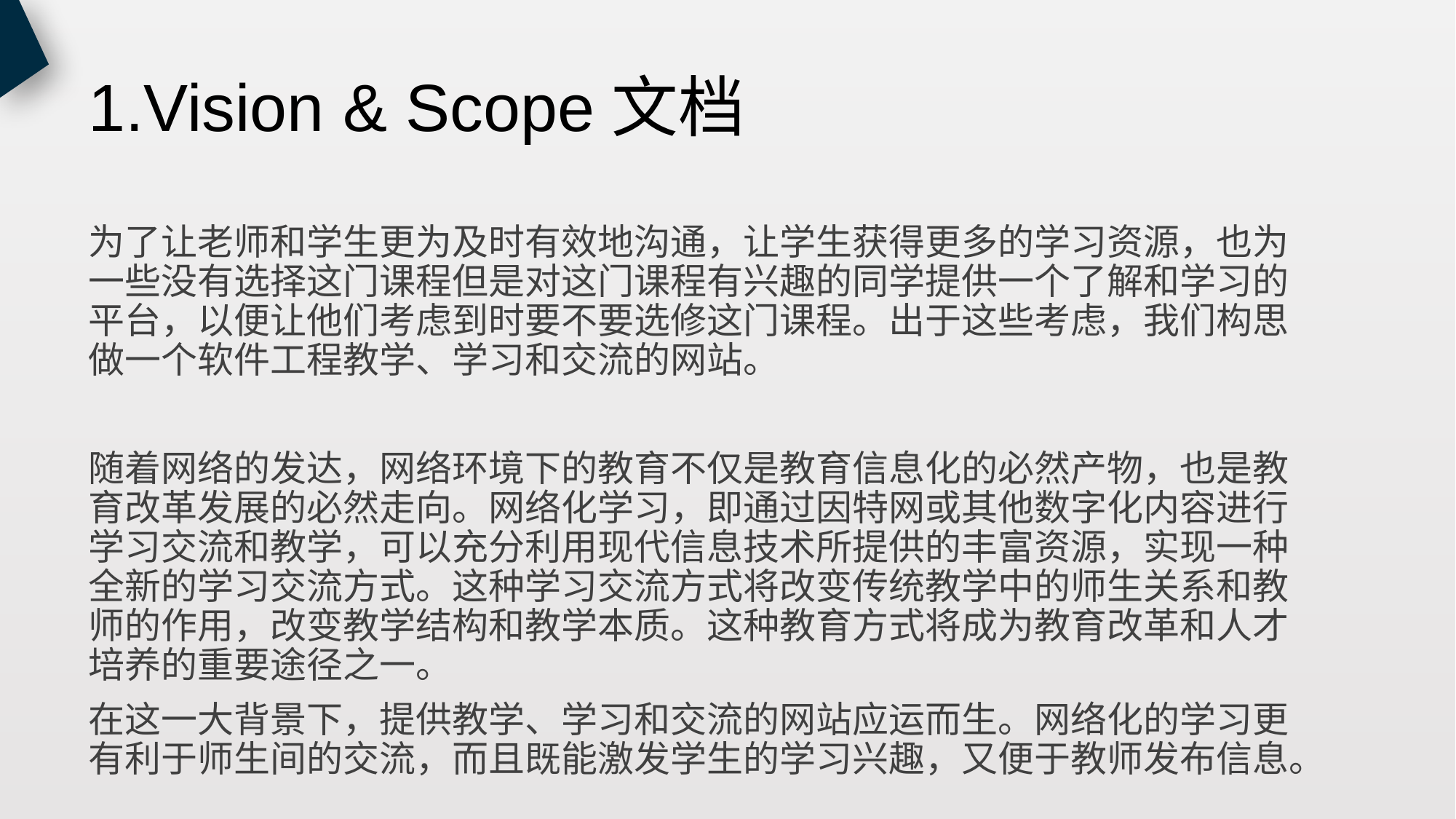

# 1.Vision & Scope文档
为了让老师和学生更为及时有效地沟通，让学生获得更多的学习资源，也为一些没有选择这门课程但是对这门课程有兴趣的同学提供一个了解和学习的平台，以便让他们考虑到时要不要选修这门课程。出于这些考虑，我们构思做一个软件工程教学、学习和交流的网站。

随着网络的发达，网络环境下的教育不仅是教育信息化的必然产物，也是教育改革发展的必然走向。网络化学习，即通过因特网或其他数字化内容进行学习交流和教学，可以充分利用现代信息技术所提供的丰富资源，实现一种全新的学习交流方式。这种学习交流方式将改变传统教学中的师生关系和教师的作用，改变教学结构和教学本质。这种教育方式将成为教育改革和人才培养的重要途径之一。
在这一大背景下，提供教学、学习和交流的网站应运而生。网络化的学习更有利于师生间的交流，而且既能激发学生的学习兴趣，又便于教师发布信息。